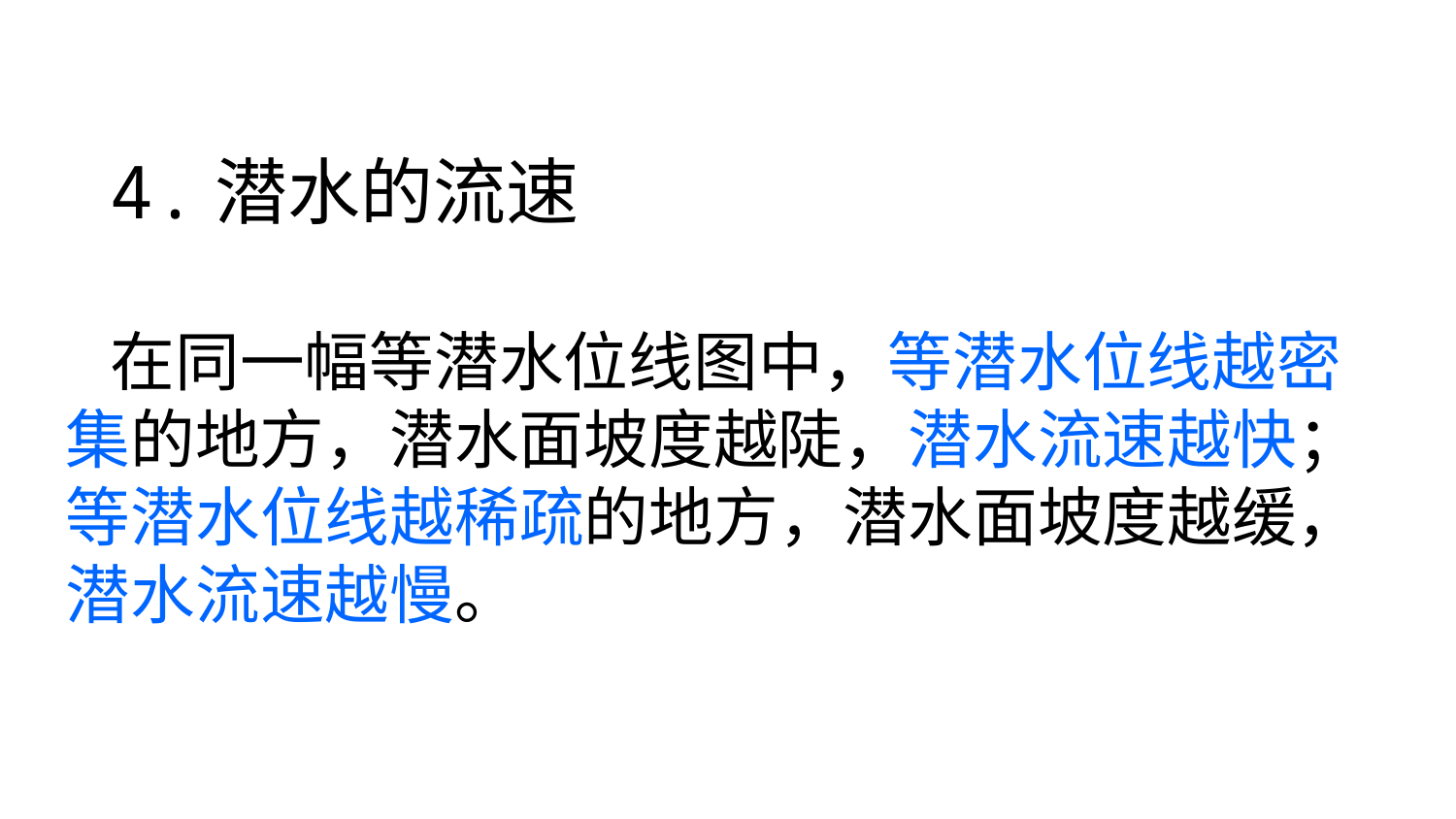

4.潜水的流速

在同一幅等潜水位线图中，等潜水位线越密集的地方，潜水面坡度越陡，潜水流速越快；等潜水位线越稀疏的地方，潜水面坡度越缓，潜水流速越慢。